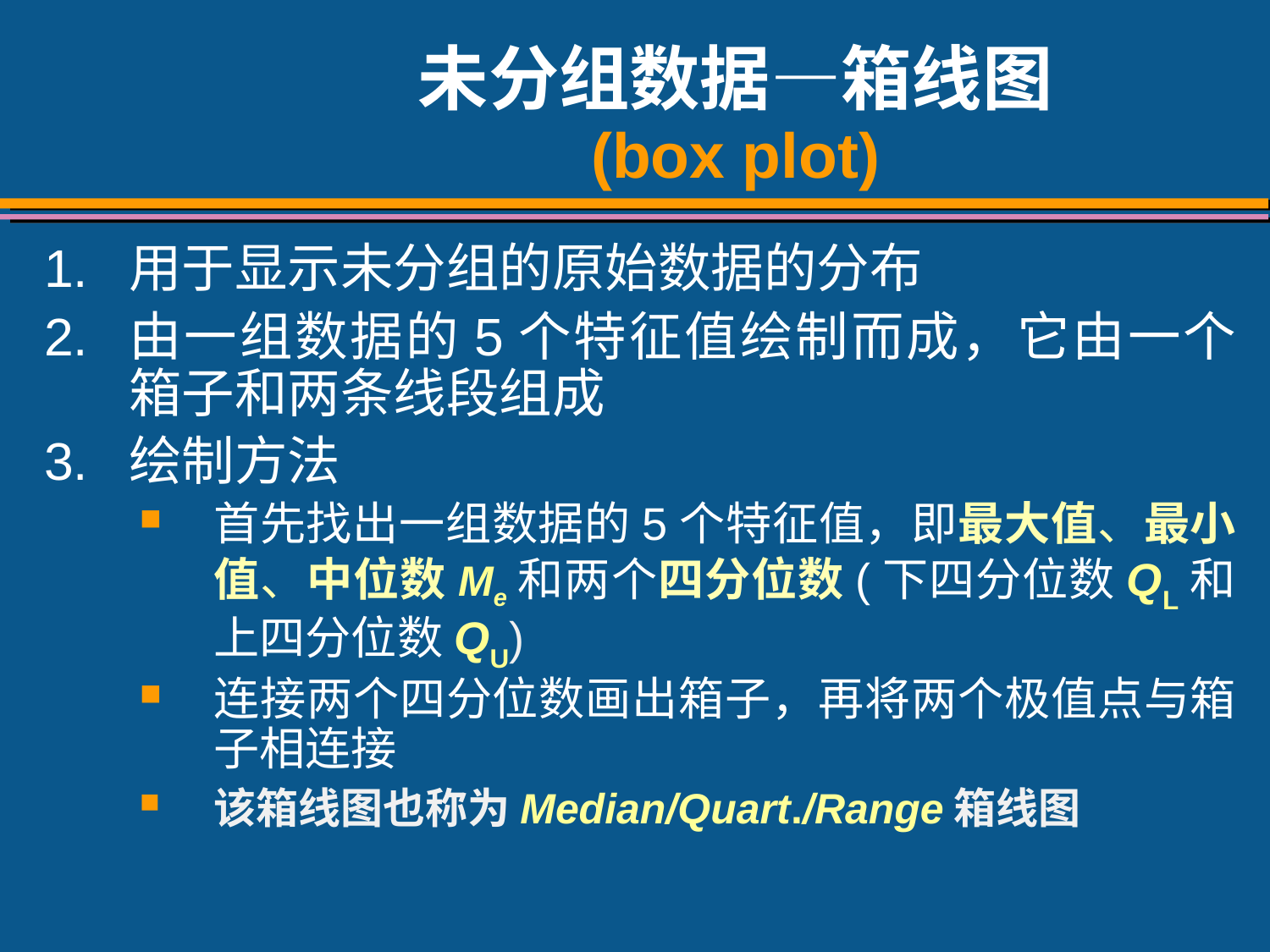

# 未分组数据—箱线图 (box plot)
用于显示未分组的原始数据的分布
由一组数据的5个特征值绘制而成，它由一个箱子和两条线段组成
绘制方法
首先找出一组数据的5个特征值，即最大值、最小值、中位数Me和两个四分位数(下四分位数QL和上四分位数QU)
连接两个四分位数画出箱子，再将两个极值点与箱子相连接
该箱线图也称为Median/Quart./Range箱线图